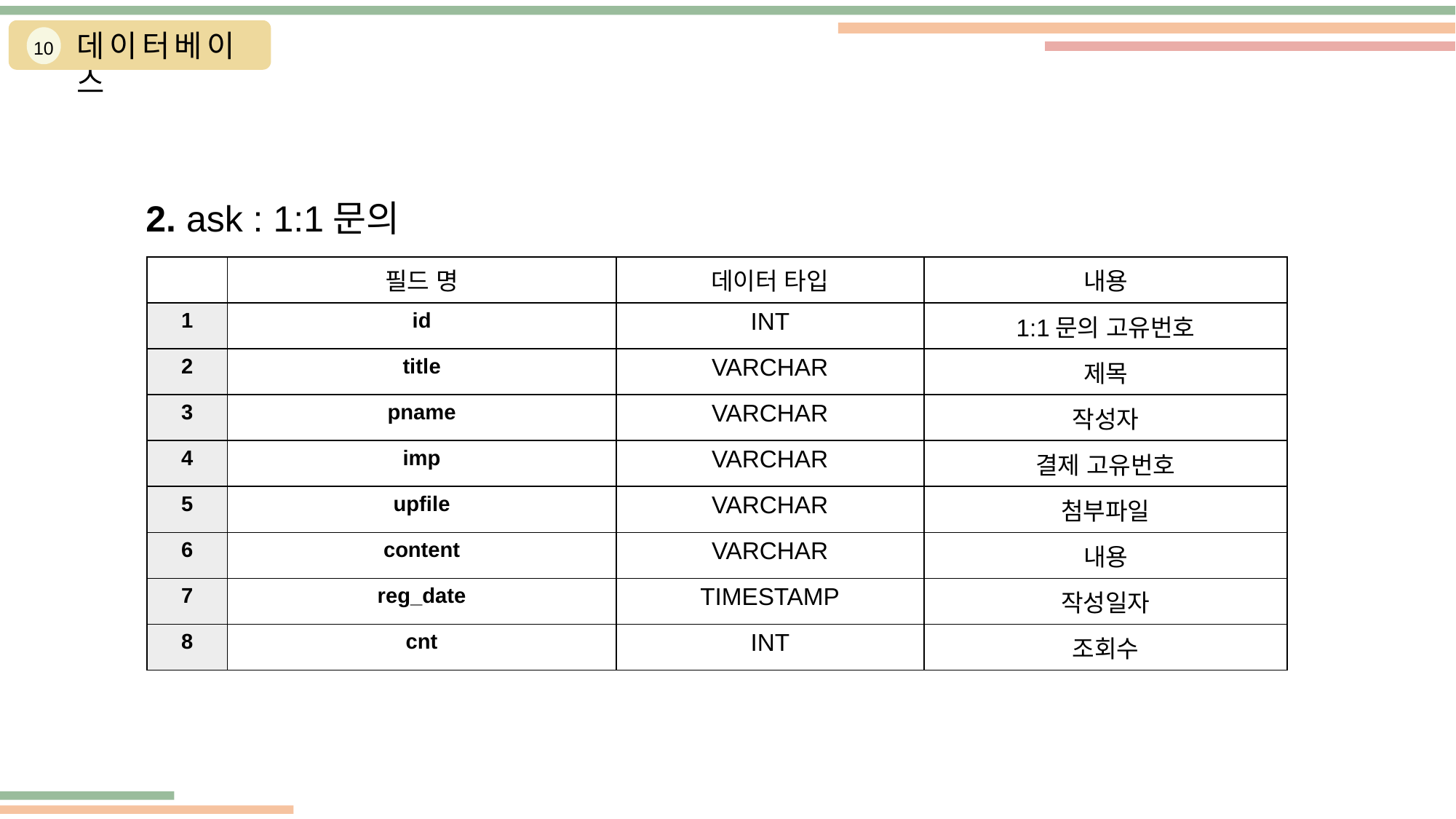

데이터베이스

10

2. ask : 1:1문의
|  | 필드 명 | 데이터 타입 | 내용 |
| --- | --- | --- | --- |
| 1 | id | INT | 1:1문의 고유번호 |
| 2 | title | VARCHAR | 제목 |
| 3 | pname | VARCHAR | 작성자 |
| 4 | imp | VARCHAR | 결제 고유번호 |
| 5 | upfile | VARCHAR | 첨부파일 |
| 6 | content | VARCHAR | 내용 |
| 7 | reg\_date | TIMESTAMP | 작성일자 |
| 8 | cnt | INT | 조회수 |